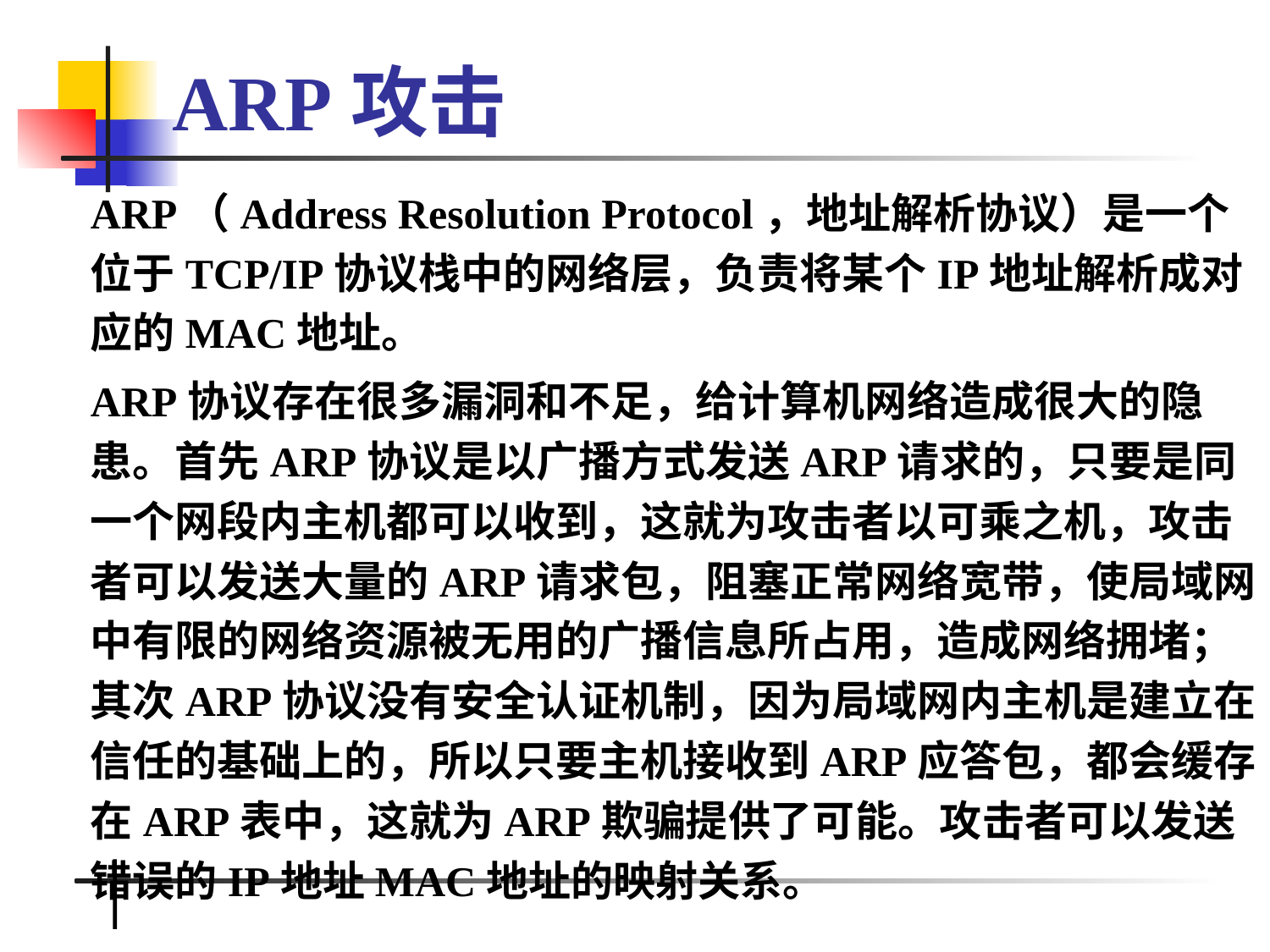

# ARP攻击
ARP（Address Resolution Protocol，地址解析协议）是一个位于TCP/IP协议栈中的网络层，负责将某个IP地址解析成对应的MAC地址。
ARP协议存在很多漏洞和不足，给计算机网络造成很大的隐患。首先ARP协议是以广播方式发送ARP请求的，只要是同一个网段内主机都可以收到，这就为攻击者以可乘之机，攻击者可以发送大量的ARP请求包，阻塞正常网络宽带，使局域网中有限的网络资源被无用的广播信息所占用，造成网络拥堵；其次ARP协议没有安全认证机制，因为局域网内主机是建立在信任的基础上的，所以只要主机接收到ARP应答包，都会缓存在ARP表中，这就为ARP欺骗提供了可能。攻击者可以发送错误的IP地址MAC地址的映射关系。